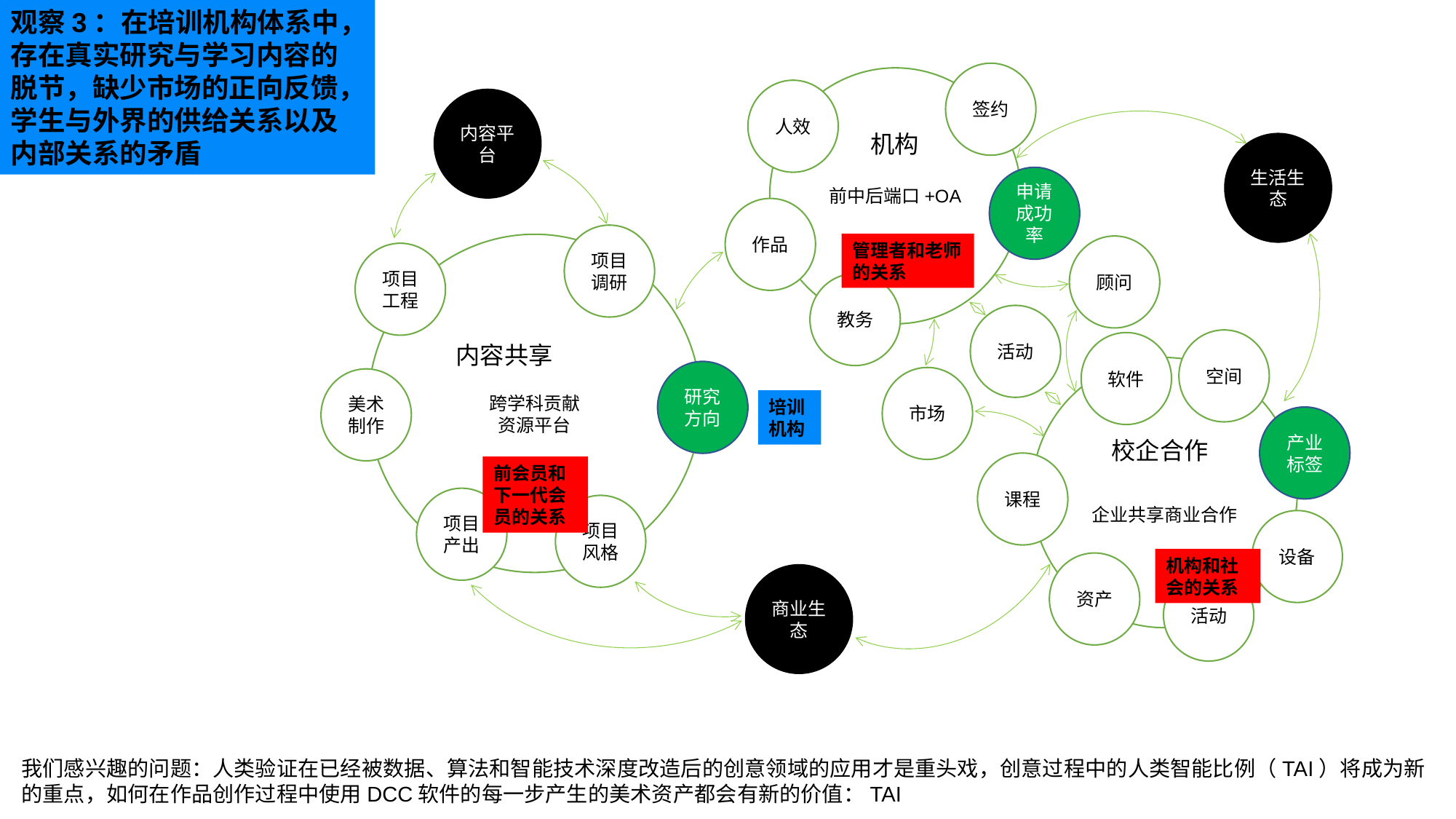

观察3：在培训机构体系中，存在真实研究与学习内容的脱节，缺少市场的正向反馈，学生与外界的供给关系以及内部关系的矛盾
签约
前中后端口+OA
人效
内容平台

机构
生活生态

申请成功率

作品
项目调研
管理者和老师的关系

跨学科贡献
资源平台

顾问
项目工程

教务

活动

空间
软件
内容共享

企业共享商业合作
研究方向
市场
美术制作

培训机构
产业标签

校企合作

课程
前会员和下一代会员的关系
项目产出
项目风格
设备
机构和社会的关系
资产
商业生态
活动
我们感兴趣的问题：人类验证在已经被数据、算法和智能技术深度改造后的创意领域的应用才是重头戏，创意过程中的人类智能比例（TAI）将成为新的重点，如何在作品创作过程中使用DCC软件的每一步产生的美术资产都会有新的价值：TAI